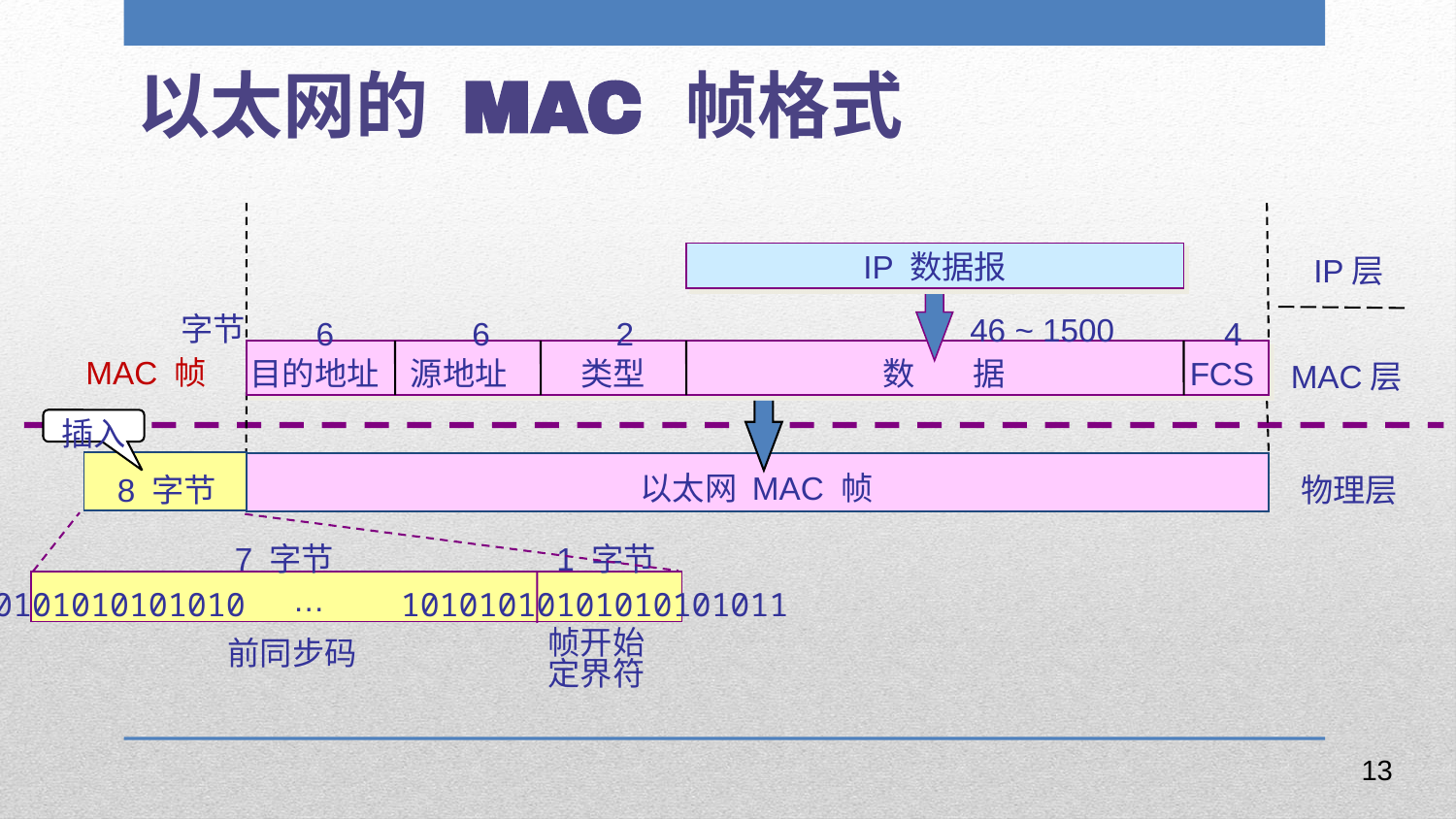

以太网的 MAC 帧格式

IP 数据报

IP层
字节
46 ~ 1500
6
6
2
4

MAC 帧
目的地址
源地址
类型
数        据
FCS
MAC层

插入

以太网 MAC 帧
物理层
8 字节

7 字节
1 字节

…
10101010101010        10101010101010101011
帧开始
定界符
前同步码
13